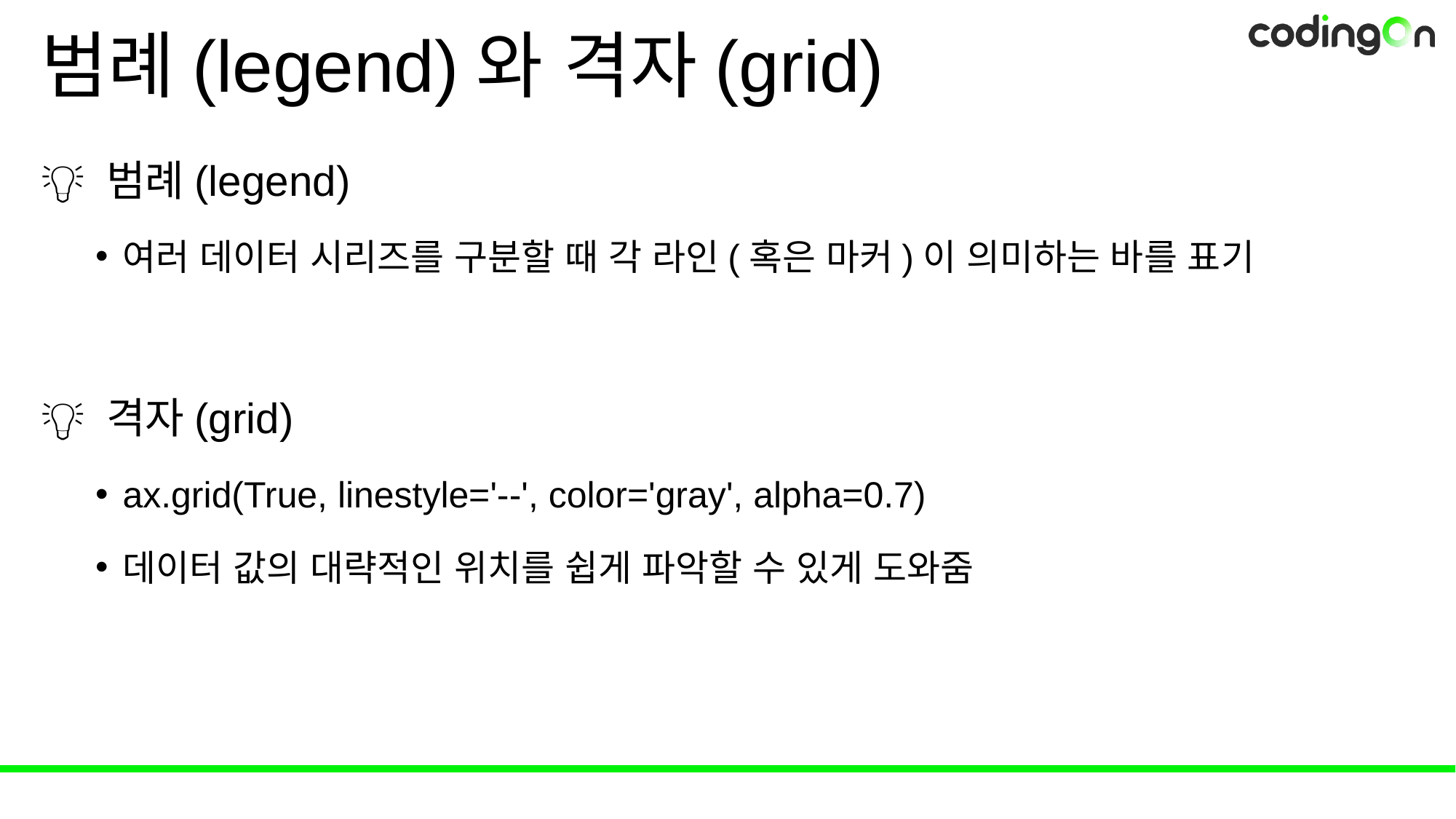

# 범례(legend)와 격자(grid)
💡 범례(legend)
여러 데이터 시리즈를 구분할 때 각 라인(혹은 마커)이 의미하는 바를 표기

💡 격자(grid)
ax.grid(True, linestyle='--', color='gray', alpha=0.7)
데이터 값의 대략적인 위치를 쉽게 파악할 수 있게 도와줌